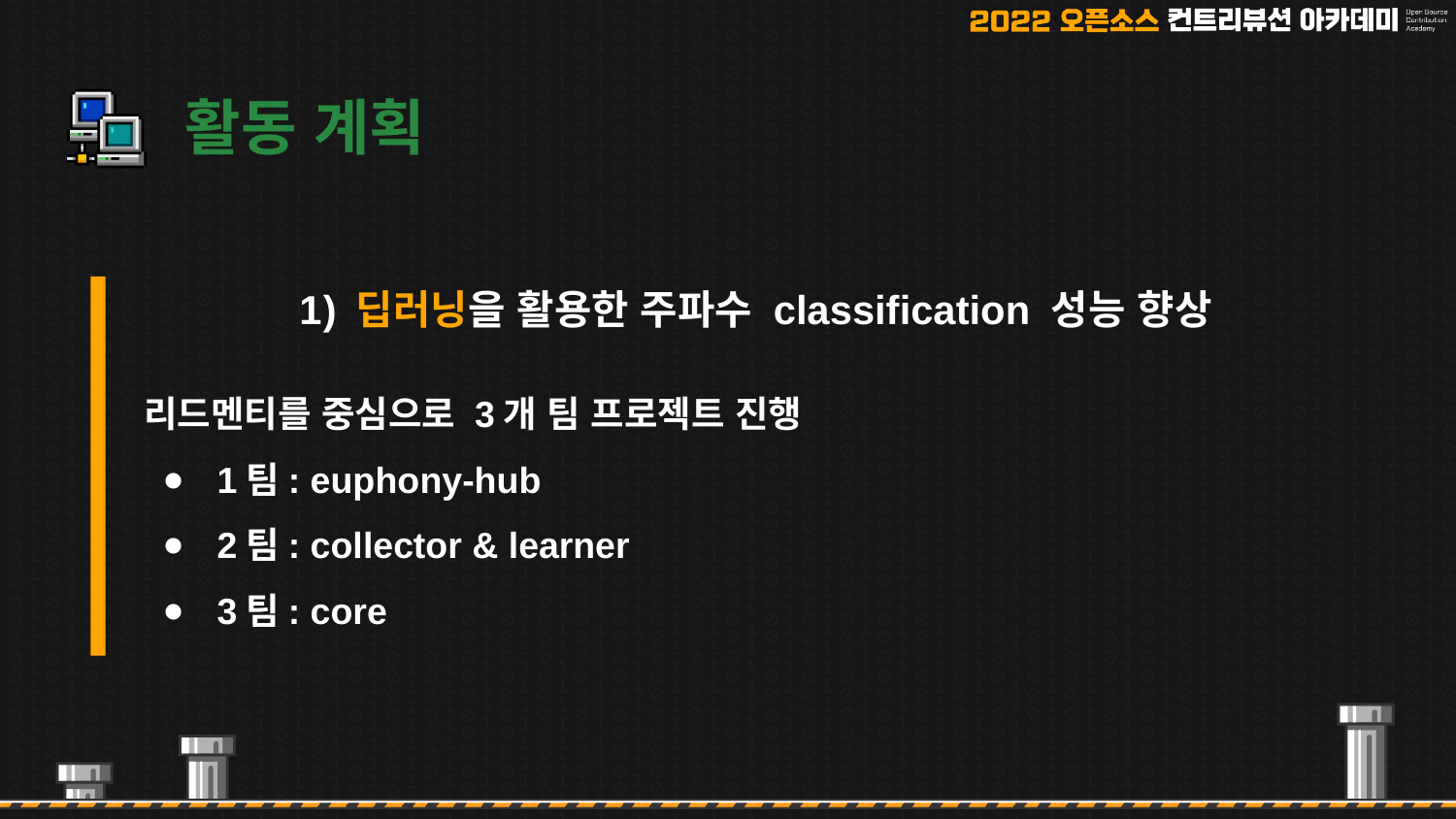

# 활동 계획
딥러닝을 활용한 주파수 classification 성능 향상

리드멘티를 중심으로 3개 팀 프로젝트 진행
1팀: euphony-hub
2팀: collector & learner
3팀: core